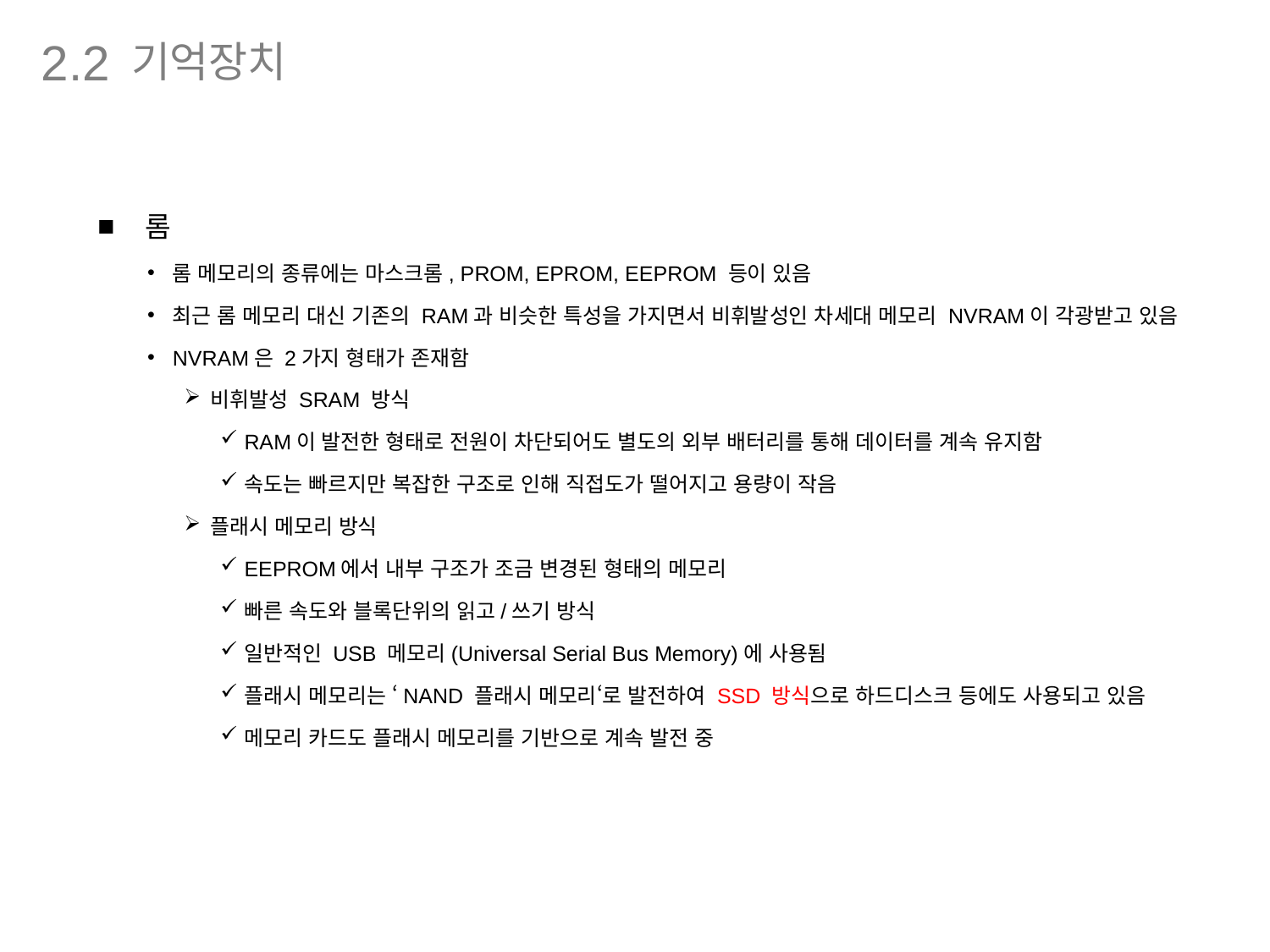

기억장치
2.2
롬
롬 메모리의 종류에는 마스크롬, PROM, EPROM, EEPROM 등이 있음
최근 롬 메모리 대신 기존의 RAM과 비슷한 특성을 가지면서 비휘발성인 차세대 메모리 NVRAM이 각광받고 있음
NVRAM은 2가지 형태가 존재함
비휘발성 SRAM 방식
RAM이 발전한 형태로 전원이 차단되어도 별도의 외부 배터리를 통해 데이터를 계속 유지함
속도는 빠르지만 복잡한 구조로 인해 직접도가 떨어지고 용량이 작음
플래시 메모리 방식
EEPROM에서 내부 구조가 조금 변경된 형태의 메모리
빠른 속도와 블록단위의 읽고/쓰기 방식
일반적인 USB 메모리(Universal Serial Bus Memory)에 사용됨
플래시 메모리는 ‘NAND 플래시 메모리‘로 발전하여 SSD 방식으로 하드디스크 등에도 사용되고 있음
메모리 카드도 플래시 메모리를 기반으로 계속 발전 중